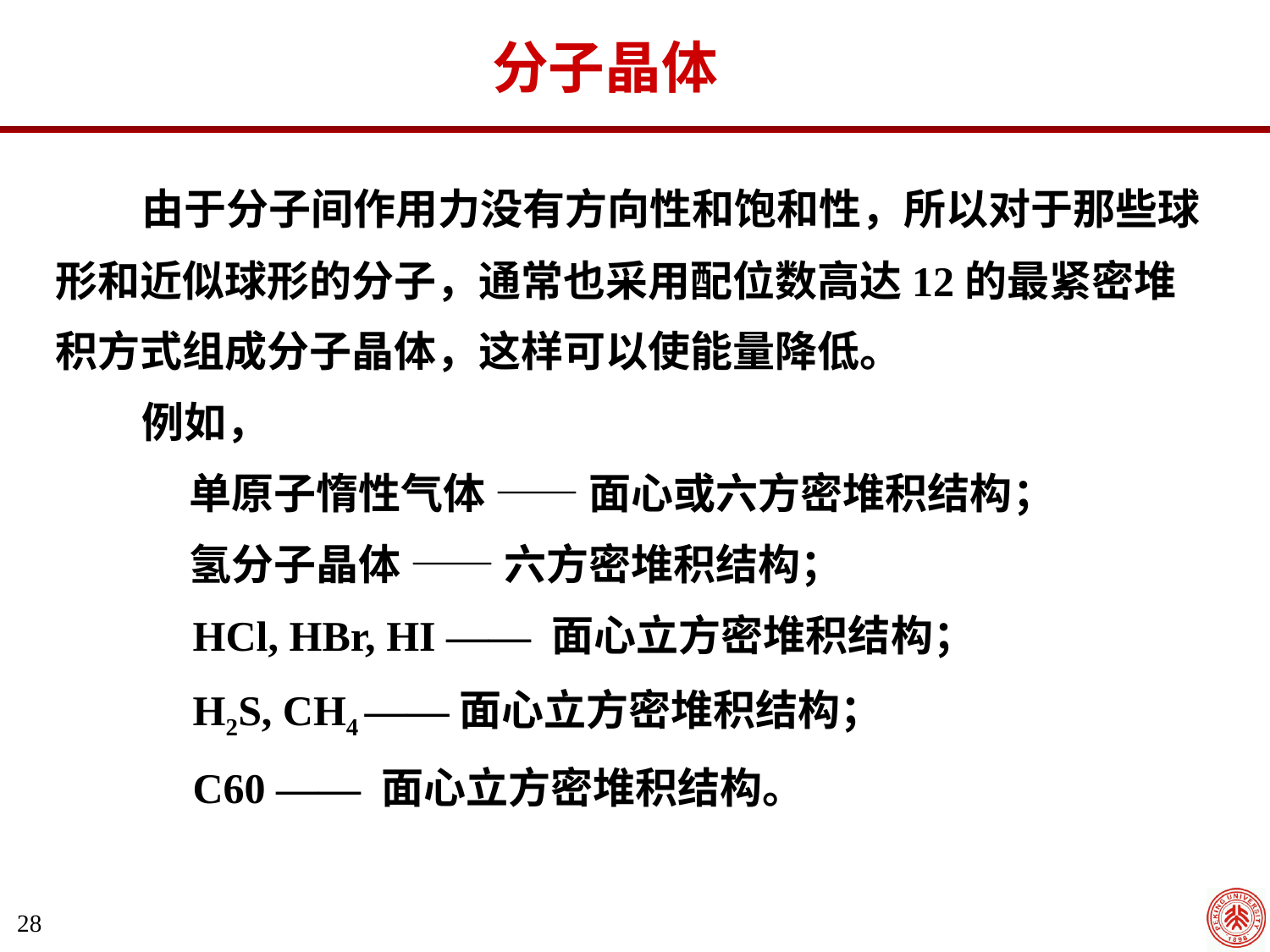

分子晶体

        由于分子间作用力没有方向性和饱和性，所以对于那些球形和近似球形的分子，通常也采用配位数高达12的最紧密堆积方式组成分子晶体，这样可以使能量降低。
        例如，
             单原子惰性气体 —— 面心或六方密堆积结构；
             氢分子晶体 —— 六方密堆积结构；
	 HCl, HBr, HI —— 面心立方密堆积结构；
	 H2S, CH4 ——面心立方密堆积结构；
	 C60 —— 面心立方密堆积结构。
28